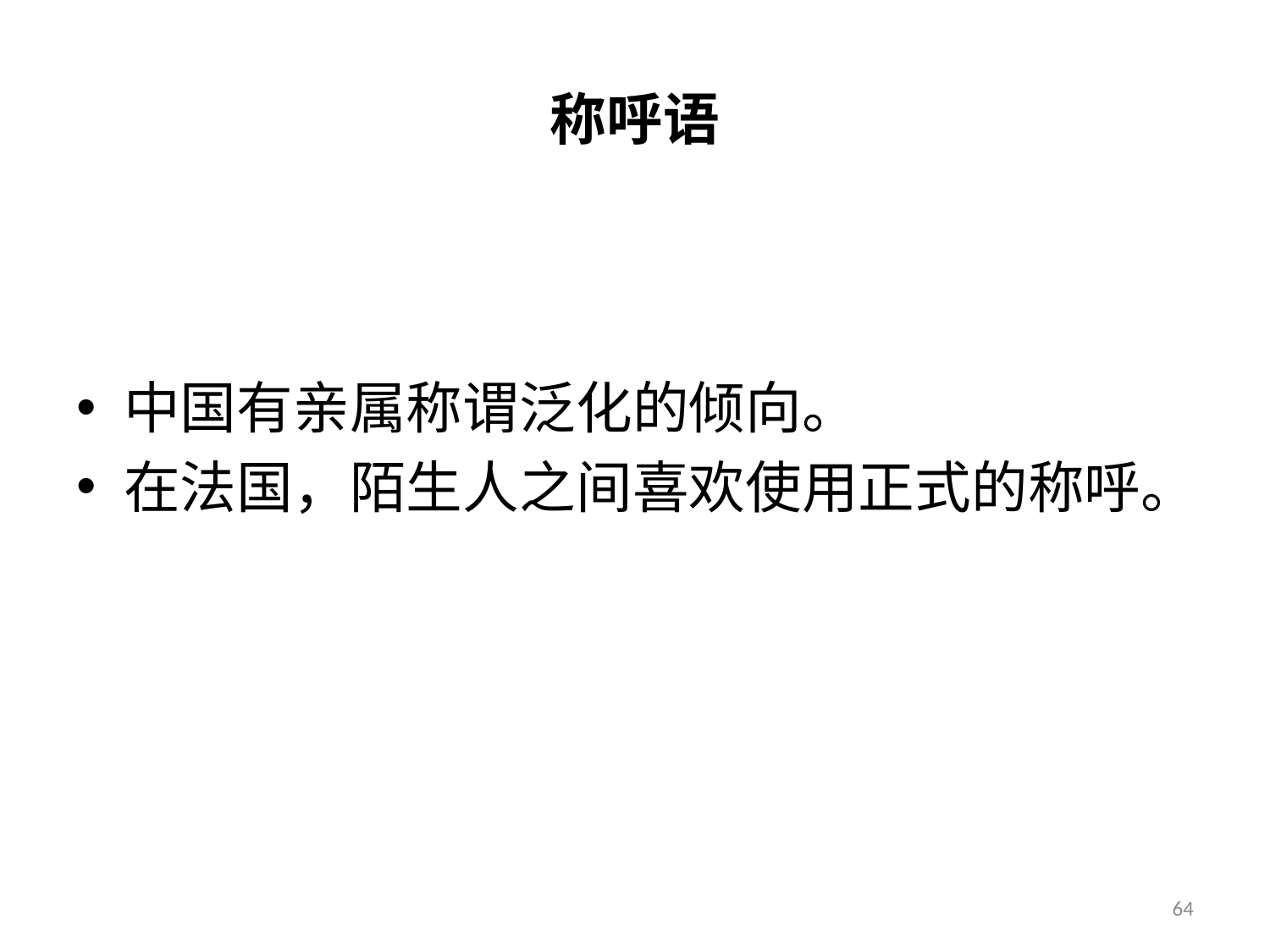

# 称呼语
中国有亲属称谓泛化的倾向。
在法国，陌生人之间喜欢使用正式的称呼。
64